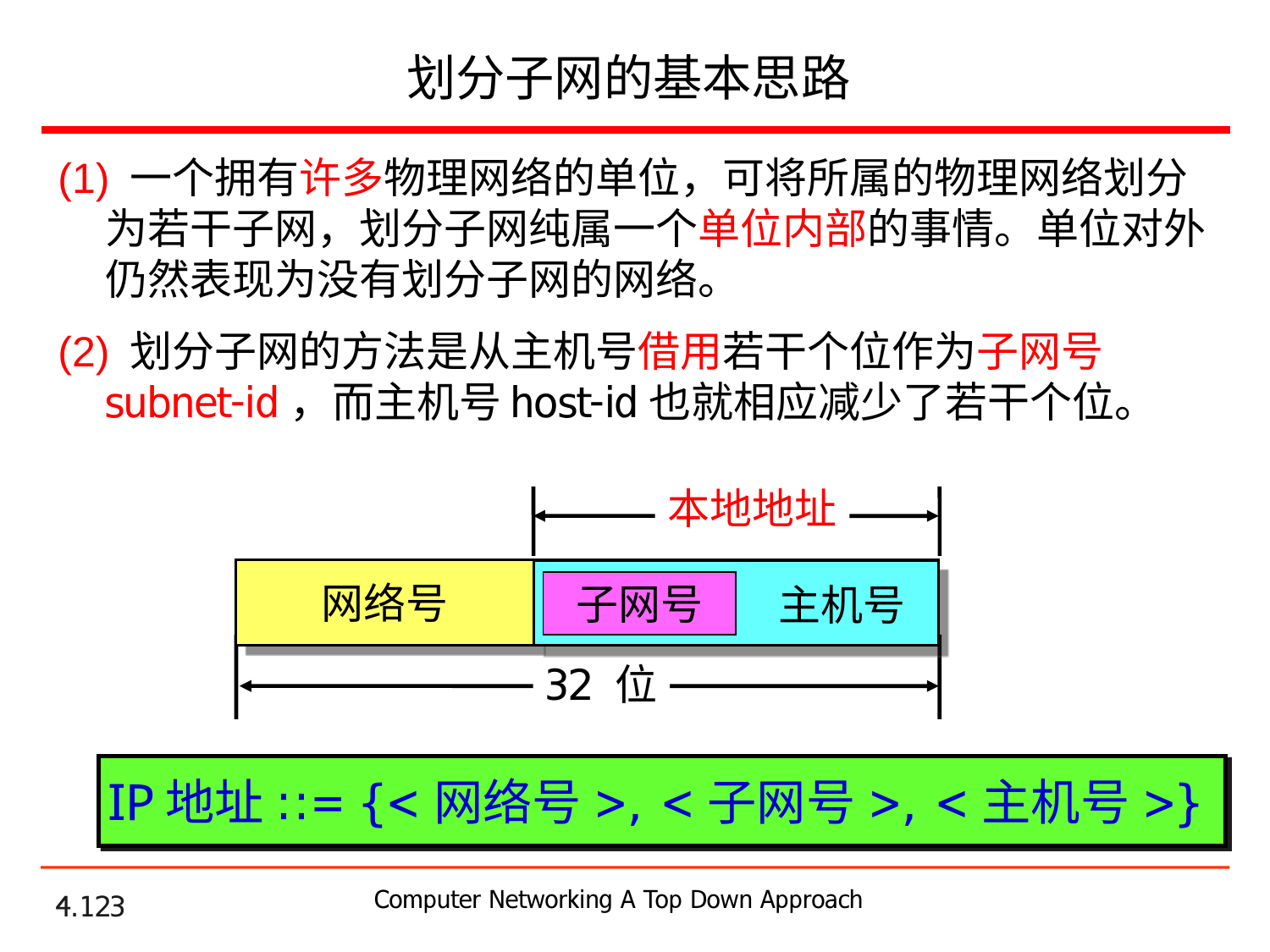

# 划分子网的基本思路
 一个拥有许多物理网络的单位，可将所属的物理网络划分为若干子网，划分子网纯属一个单位内部的事情。单位对外仍然表现为没有划分子网的网络。
 划分子网的方法是从主机号借用若干个位作为子网号subnet-id，而主机号host-id也就相应减少了若干个位。

本地地址

32 位

网络号

主机号
子网号

IP地址::= {<网络号>, <子网号>, <主机号>}